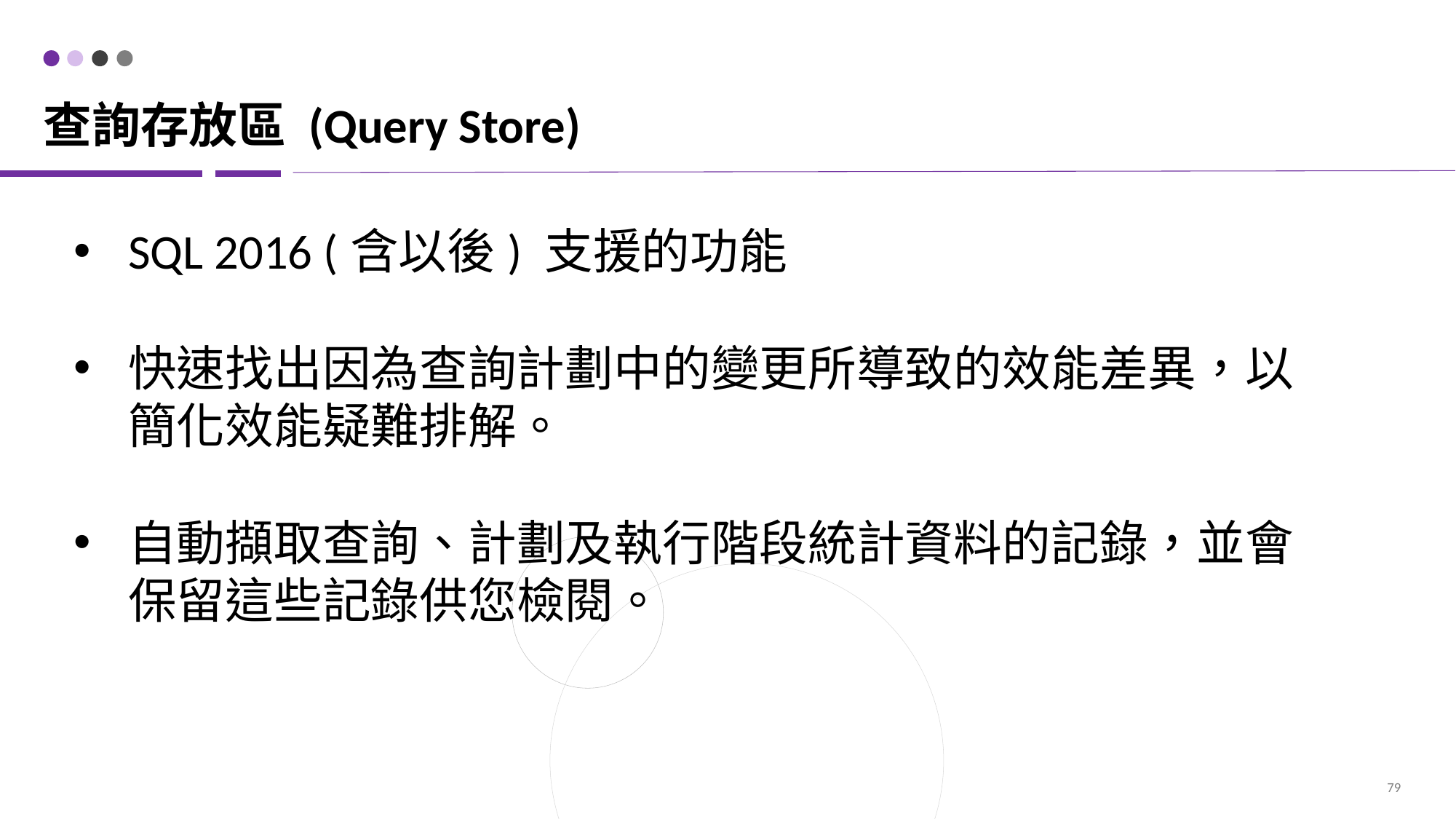

# 查詢存放區 (Query Store)
SQL 2016 (含以後) 支援的功能

快速找出因為查詢計劃中的變更所導致的效能差異，以簡化效能疑難排解。

自動擷取查詢、計劃及執行階段統計資料的記錄，並會保留這些記錄供您檢閱。
79